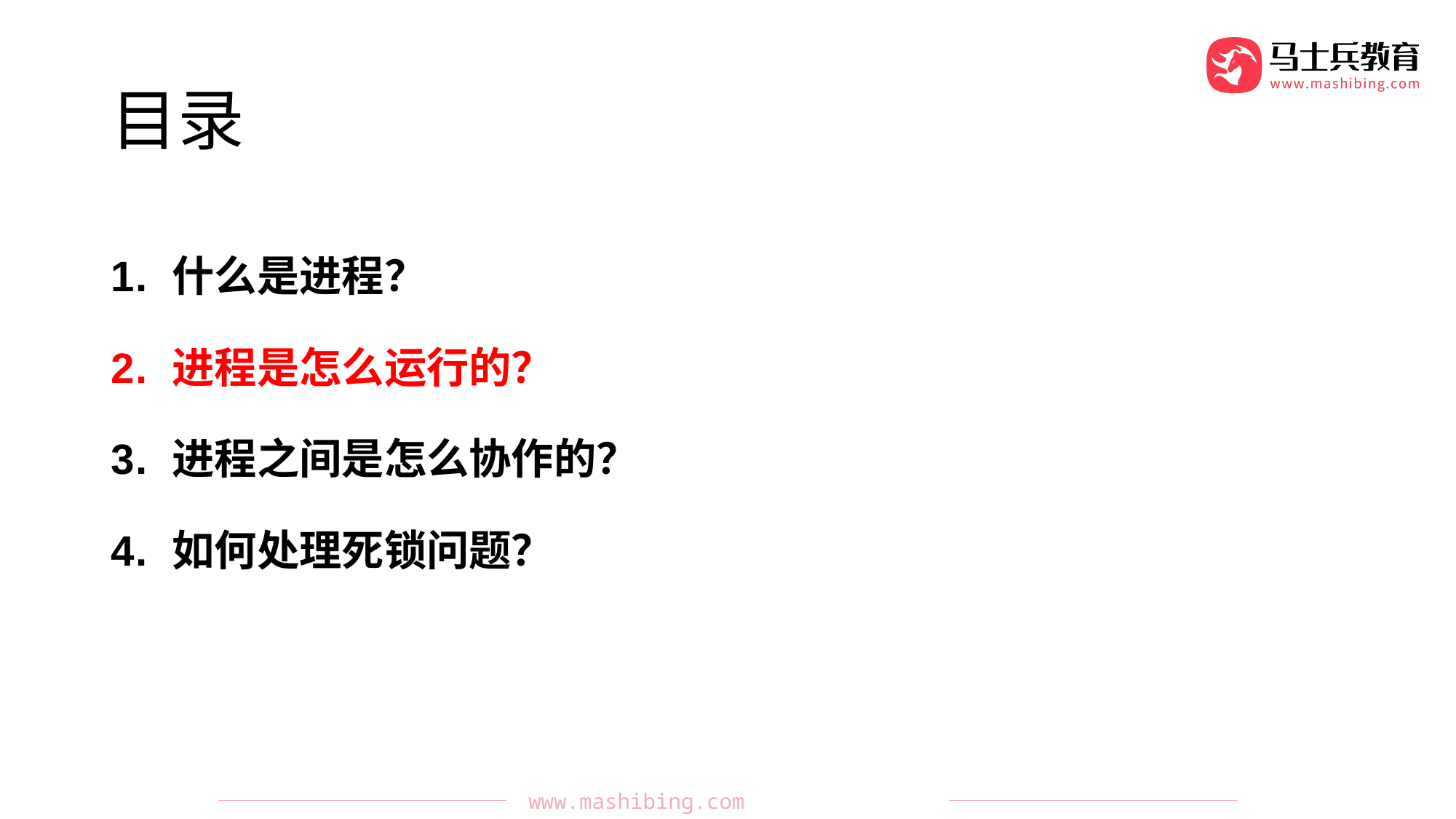

# 目录
什么是进程？
进程是怎么运行的？
进程之间是怎么协作的？
如何处理死锁问题？